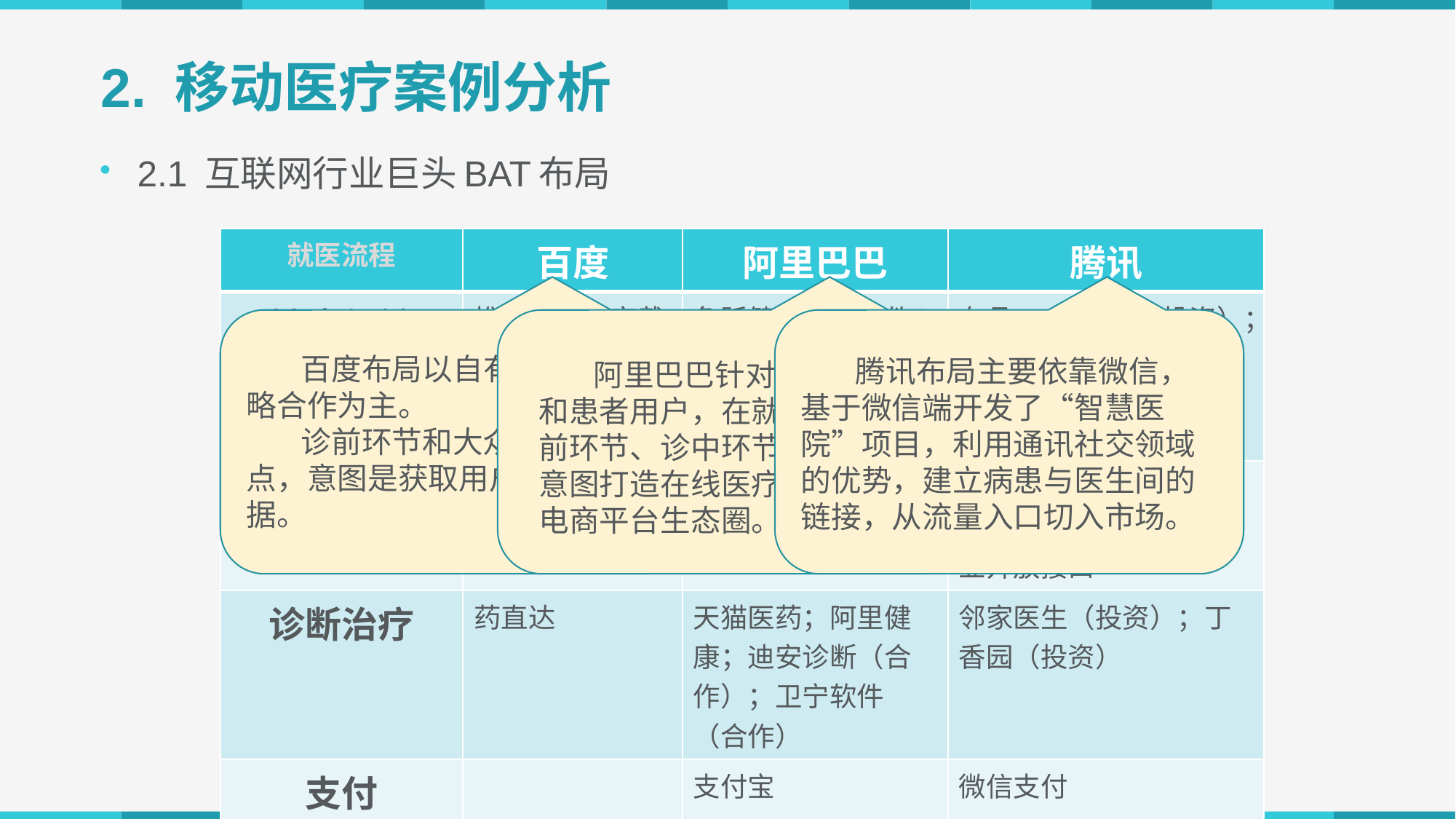

# 2. 移动医疗案例分析
2.1 互联网行业巨头BAT布局
| 就医流程 | 百度 | 阿里巴巴 | 腾讯 |
| --- | --- | --- | --- |
| 健康保健 | 推出智能可穿戴设备Dulife（手环、血压仪、体重秤） | 鱼跃健康智能硬件（合作） | 有品PICOOC（投资）；微信向智能硬件厂商开放硬件服务接口 |
| 挂号问诊 | 百度医生 | 阿里健康云医院（医蝶谷） | 挂号网（投资）；微信向第三方挂号、问诊企业开放接口 |
| 诊断治疗 | 药直达 | 天猫医药；阿里健康；迪安诊断（合作）；卫宁软件（合作） | 邻家医生（投资）；丁香园（投资） |
| 支付 |  | 支付宝 | 微信支付 |

百度布局以自有业务和战略合作为主。
诊前环节和大众用户是重点，意图是获取用户的健康数据。

阿里巴巴针对医生、医院和患者用户，在就医流程的诊前环节、诊中环节全方位发力，意图打造在线医疗平台和医药电商平台生态圈。

腾讯布局主要依靠微信，基于微信端开发了“智慧医院”项目，利用通讯社交领域的优势，建立病患与医生间的链接，从流量入口切入市场。